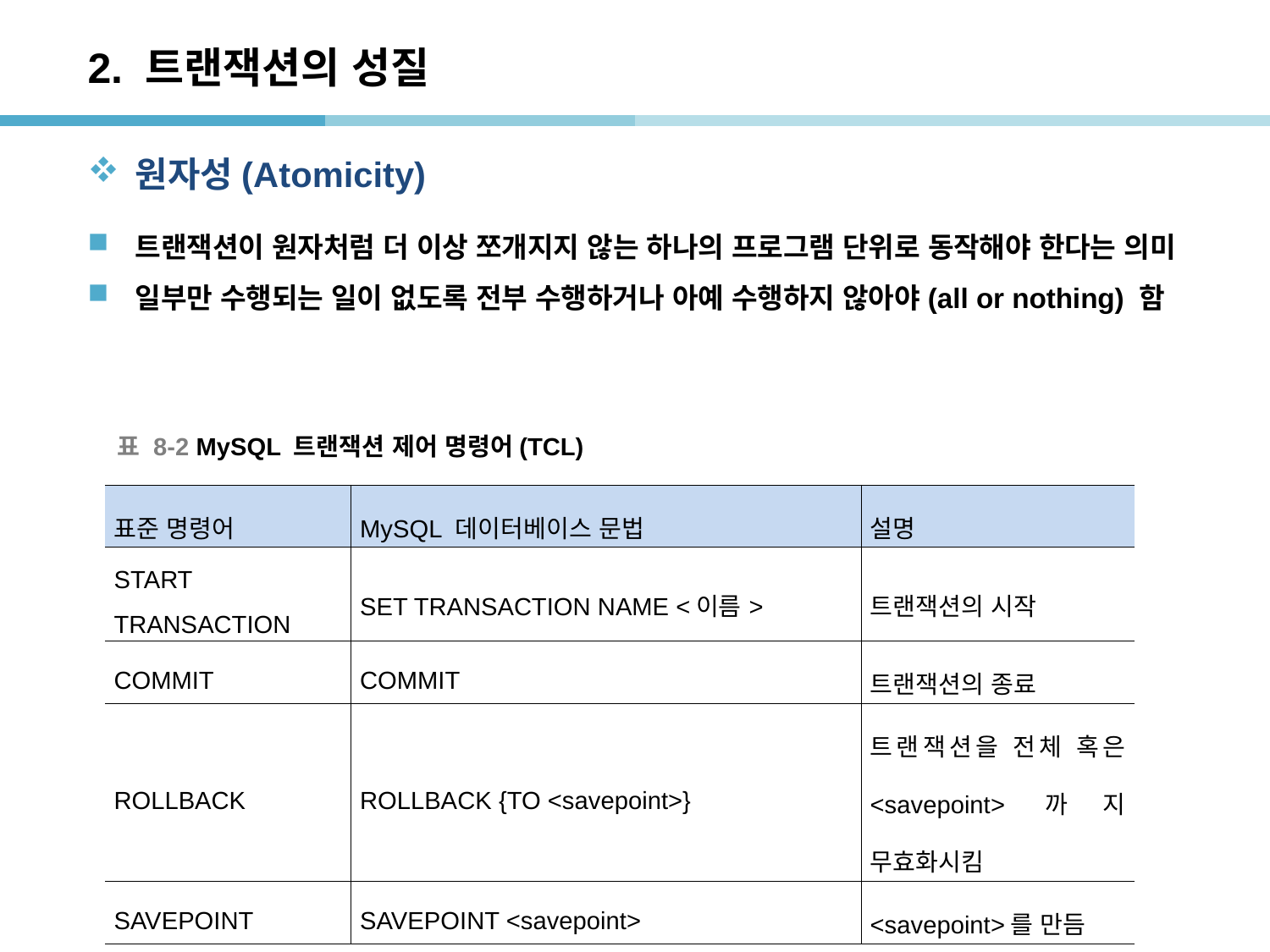

# 2. 트랜잭션의 성질
원자성(Atomicity)
트랜잭션이 원자처럼 더 이상 쪼개지지 않는 하나의 프로그램 단위로 동작해야 한다는 의미
일부만 수행되는 일이 없도록 전부 수행하거나 아예 수행하지 않아야(all or nothing) 함
표 8-2 MySQL 트랜잭션 제어 명령어(TCL)
| 표준 명령어 | MySQL 데이터베이스 문법 | 설명 |
| --- | --- | --- |
| START TRANSACTION | SET TRANSACTION NAME <이름> | 트랜잭션의 시작 |
| COMMIT | COMMIT | 트랜잭션의 종료 |
| ROLLBACK | ROLLBACK {TO <savepoint>} | 트랜잭션을 전체 혹은 <savepoint>까지 무효화시킴 |
| SAVEPOINT | SAVEPOINT <savepoint> | <savepoint>를 만듬 |